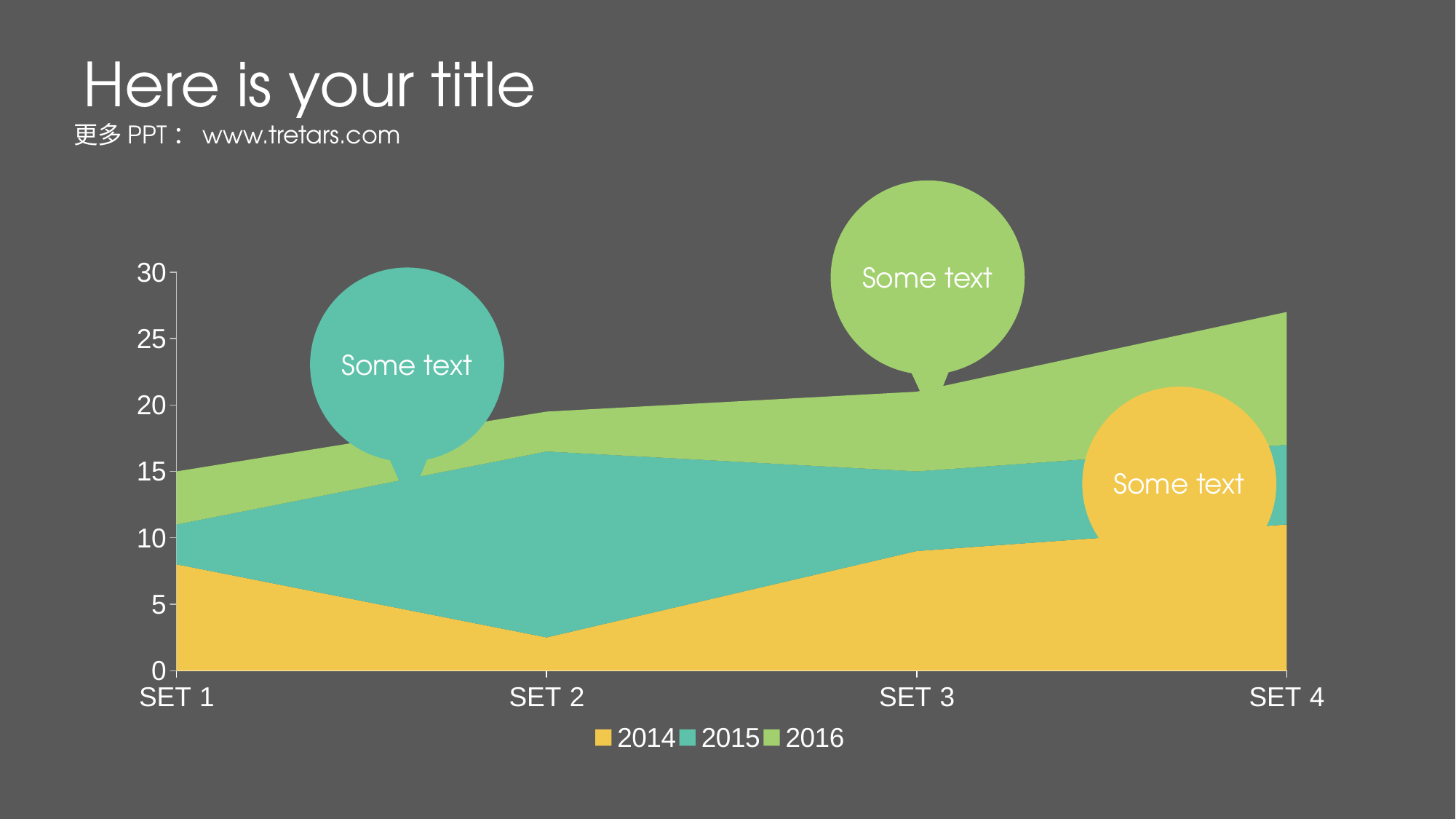

Here is your title
更多PPT：www.tretars.com

Some text

### Chart

| Category | 2014 | 2015 | 2016 |
|---|---|---|---|
| SET 1 | 8.0 | 3.0 | 4.0 |
| SET 2 | 2.5 | 14.0 | 3.0 |
| SET 3 | 9.0 | 6.0 | 6.0 |
| SET 4 | 11.0 | 6.0 | 10.0 |
Some text

Some text